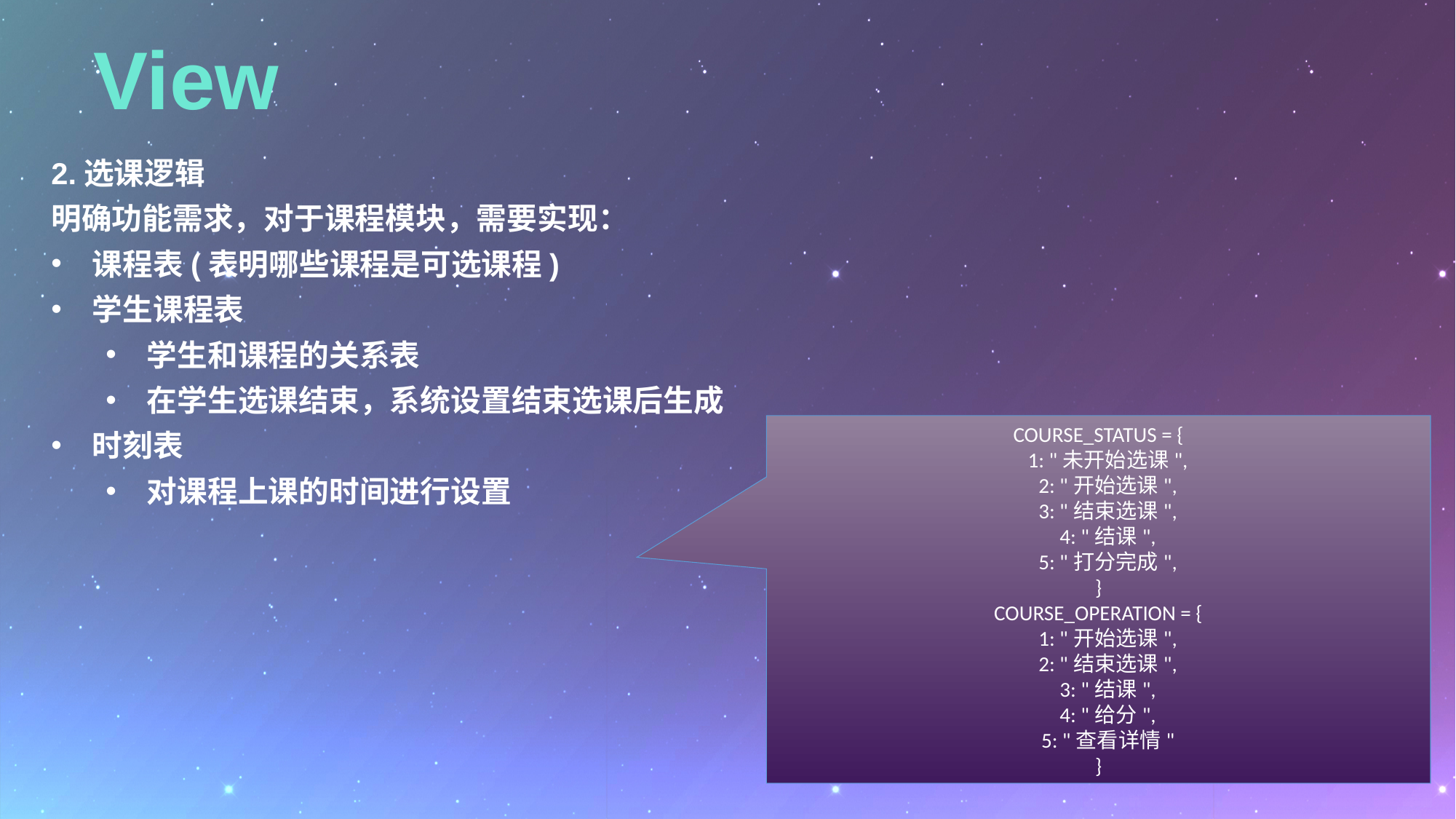

View
2.选课逻辑
明确功能需求，对于课程模块，需要实现：
课程表(表明哪些课程是可选课程)
学生课程表
学生和课程的关系表
在学生选课结束，系统设置结束选课后生成
时刻表
对课程上课的时间进行设置

COURSE_STATUS = {
    1: "未开始选课",
    2: "开始选课",
    3: "结束选课",
    4: "结课",
    5: "打分完成",
}
COURSE_OPERATION = {
    1: "开始选课",
    2: "结束选课",
    3: "结课",
    4: "给分",
    5: "查看详情"
}